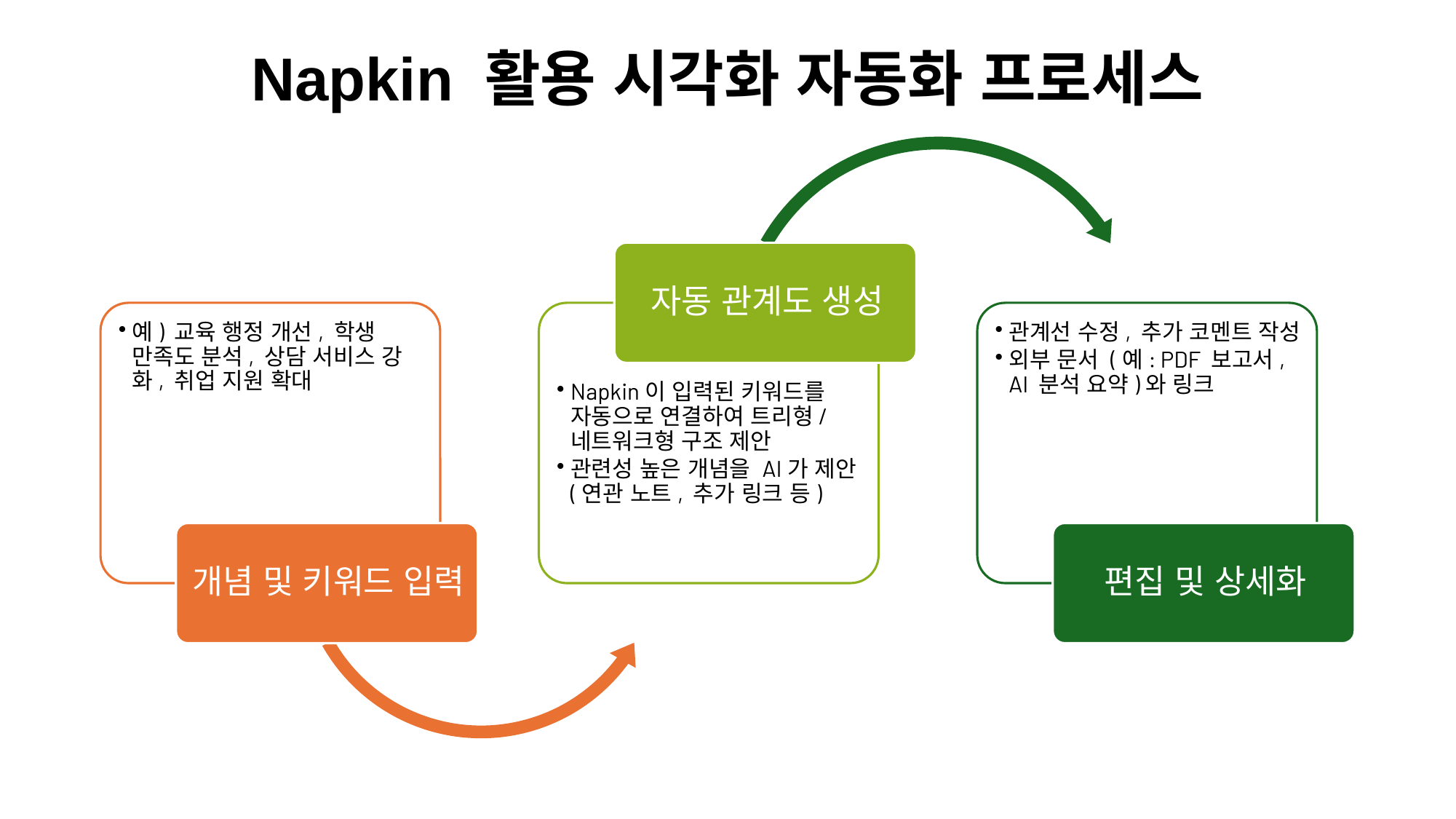

# Napkin 활용 시각화 자동화 프로세스
예) 교육 행정 개선, 학생 만족도 분석, 상담 서비스 강화, 취업 지원 확대
개념 및 키워드 입력
Napkin이 입력된 키워드를 자동으로 연결하여 트리형/네트워크형 구조 제안
관련성 높은 개념을 AI가 제안 (연관 노트, 추가 링크 등)
자동 관계도 생성
관계선 수정, 추가 코멘트 작성
외부 문서 (예: PDF 보고서, AI 분석 요약)와 링크
편집 및 상세화